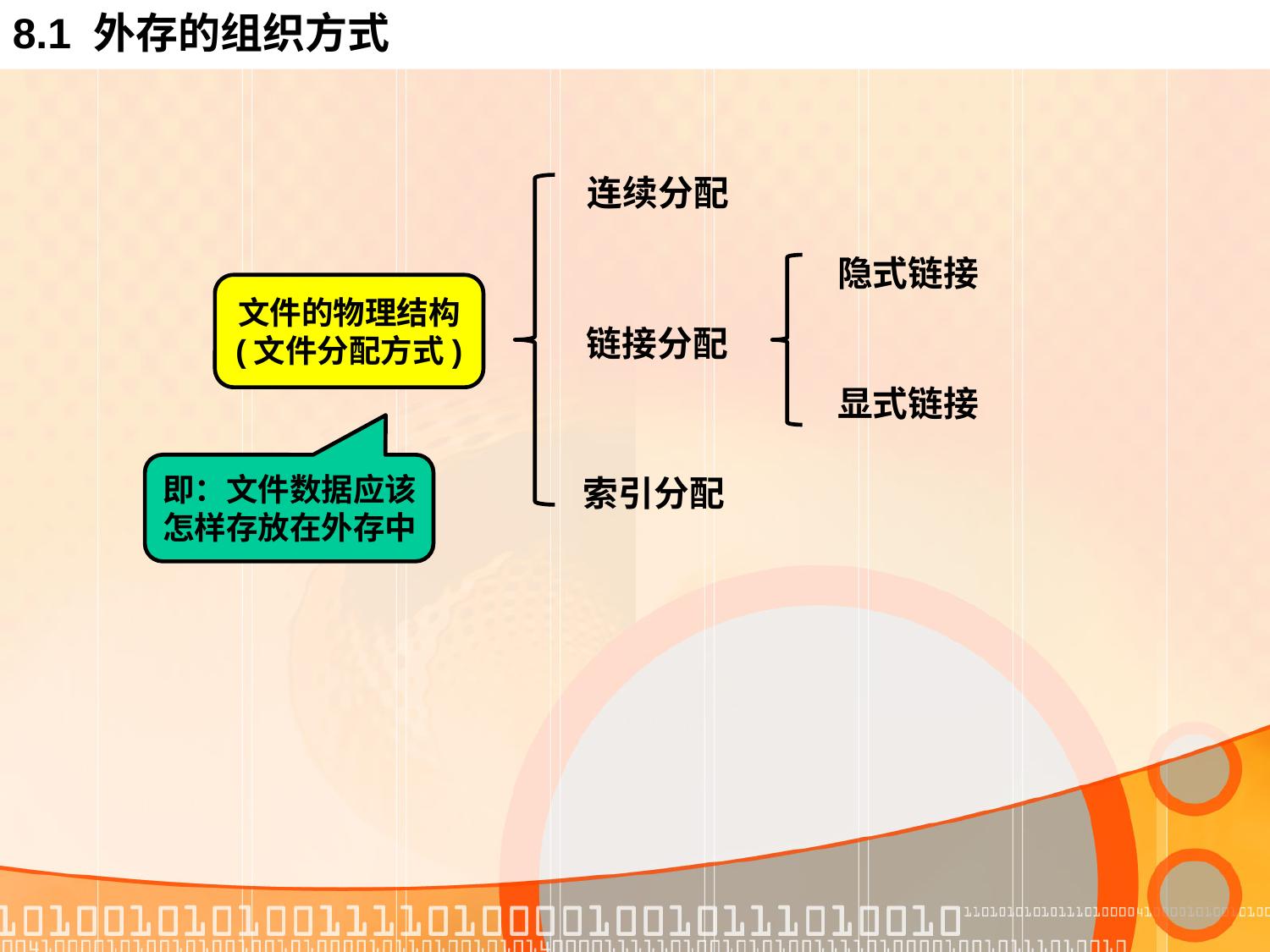

# 8.1 外存的组织方式
连续分配

隐式链接

文件的物理结构
(文件分配方式)
链接分配
显式链接
即：文件数据应该
怎样存放在外存中
索引分配